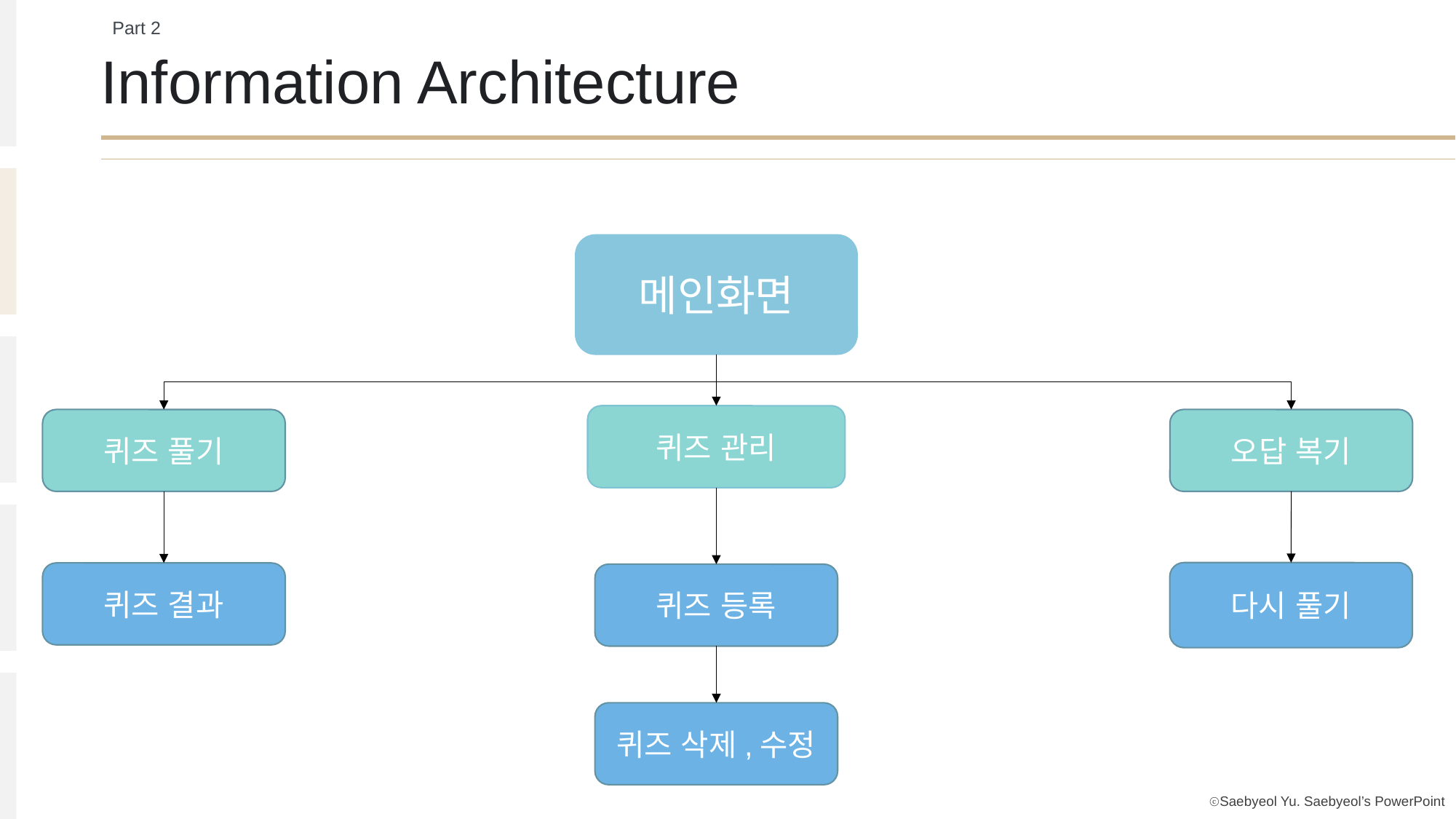

Part 2
Information Architecture
STEP 1
STEP 2
STEP 3
STEP 4
메인화면
퀴즈 관리
퀴즈 풀기
오답 복기
다시 풀기
퀴즈 결과
퀴즈 등록
퀴즈 삭제,수정